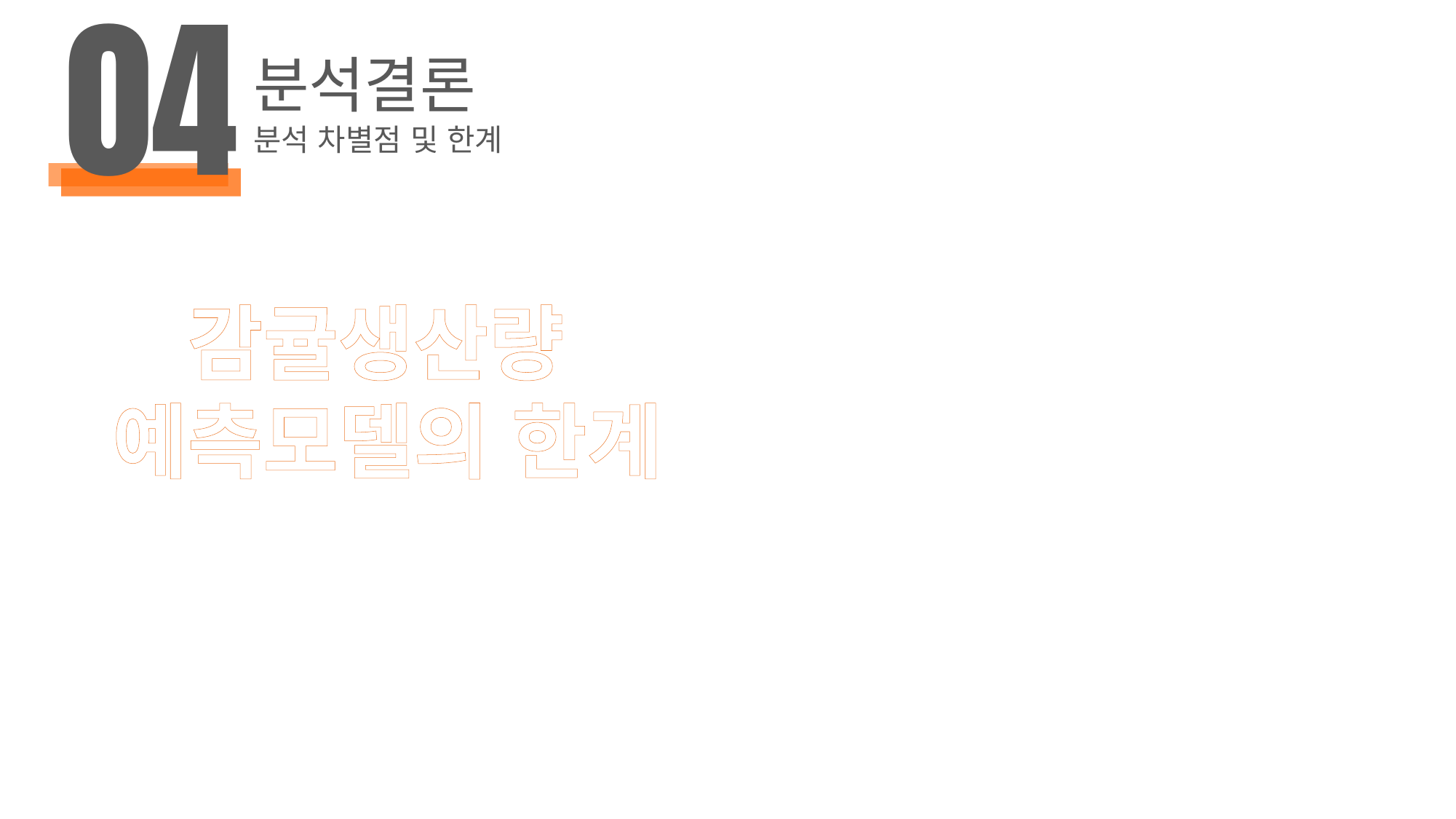

04
분석결론

분석 차별점 및 한계
감귤생산량
예측모델의 한계